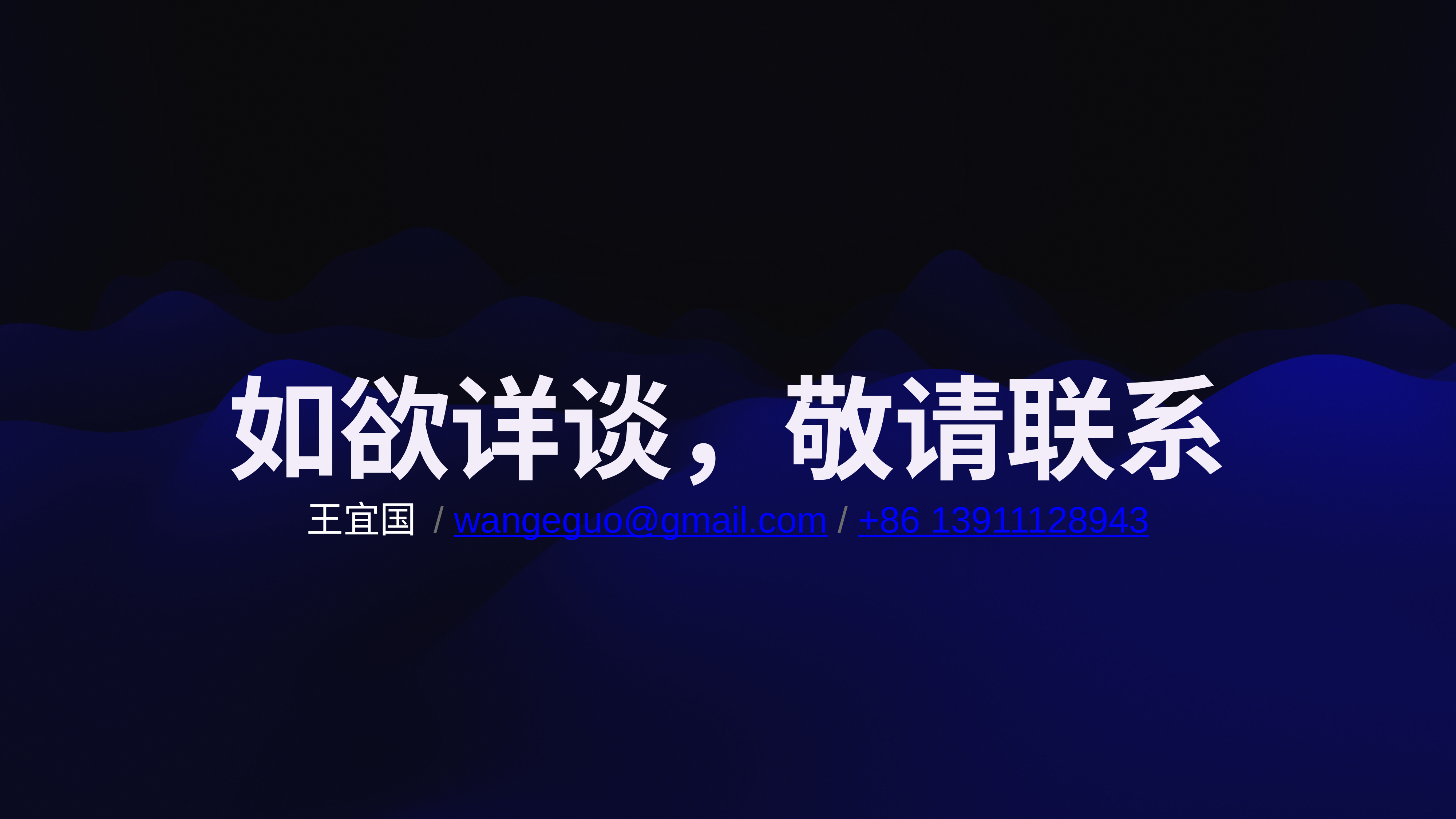

如欲详谈，敬请联系
王宜国 / wangeguo@gmail.com / +86 13911128943